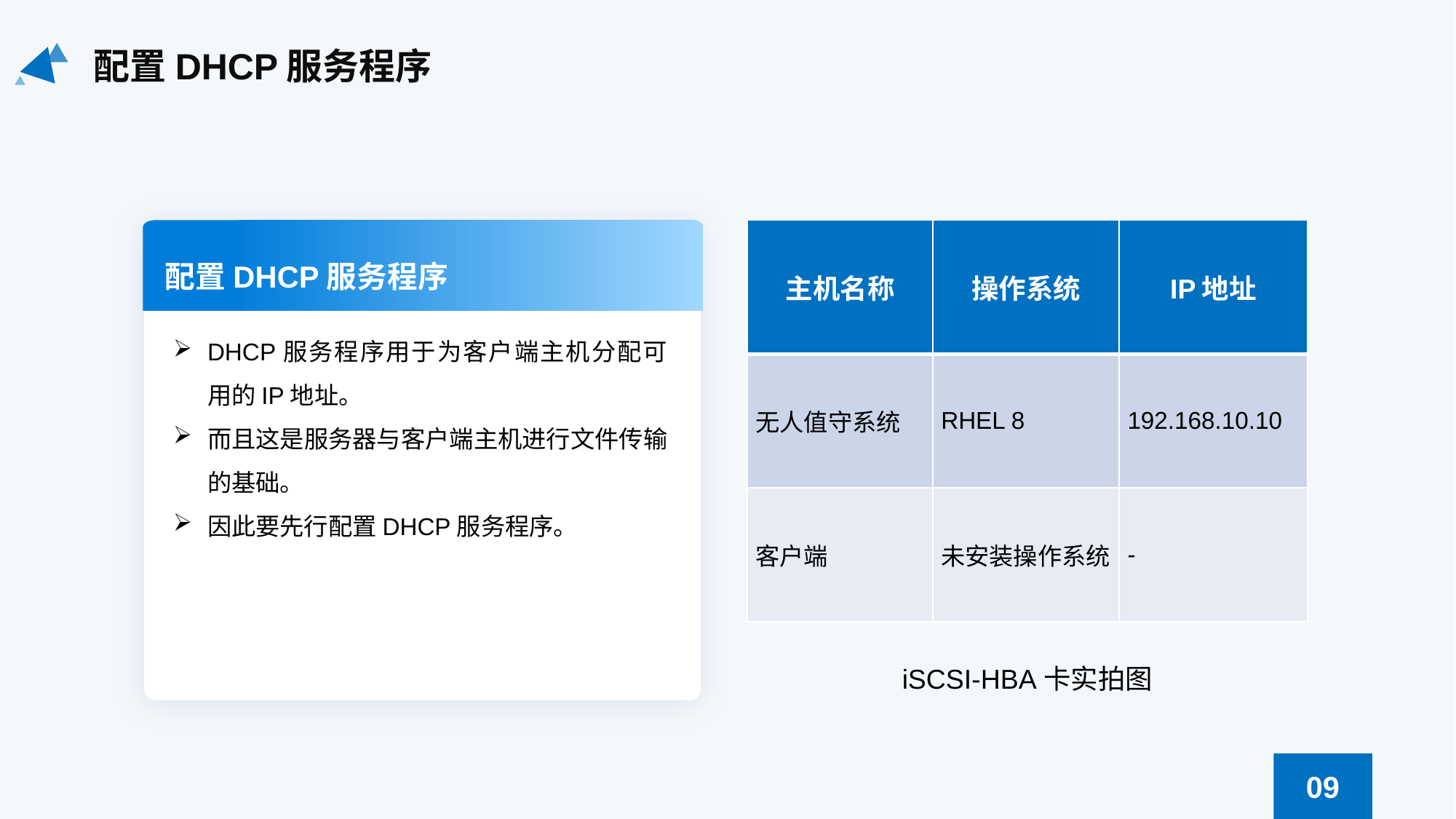

配置DHCP服务程序

| 主机名称 | 操作系统 | IP地址 |
| --- | --- | --- |
| 无人值守系统 | RHEL 8 | 192.168.10.10 |
| 客户端 | 未安装操作系统 | - |

配置DHCP服务程序
DHCP服务程序用于为客户端主机分配可用的IP地址。
而且这是服务器与客户端主机进行文件传输的基础。
因此要先行配置DHCP服务程序。
iSCSI-HBA卡实拍图

09